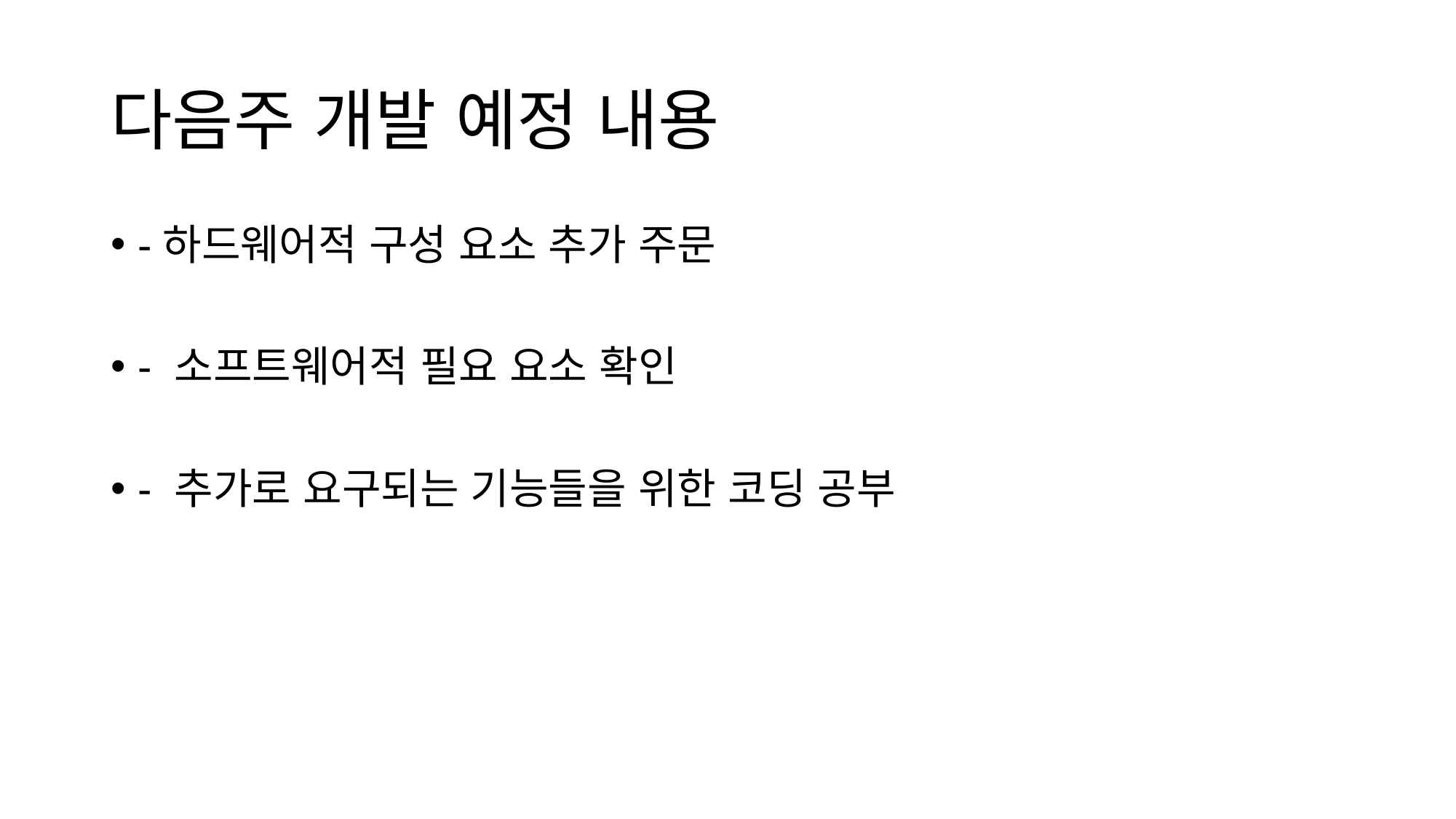

# 다음주 개발 예정 내용
-하드웨어적 구성 요소 추가 주문

- 소프트웨어적 필요 요소 확인

- 추가로 요구되는 기능들을 위한 코딩 공부